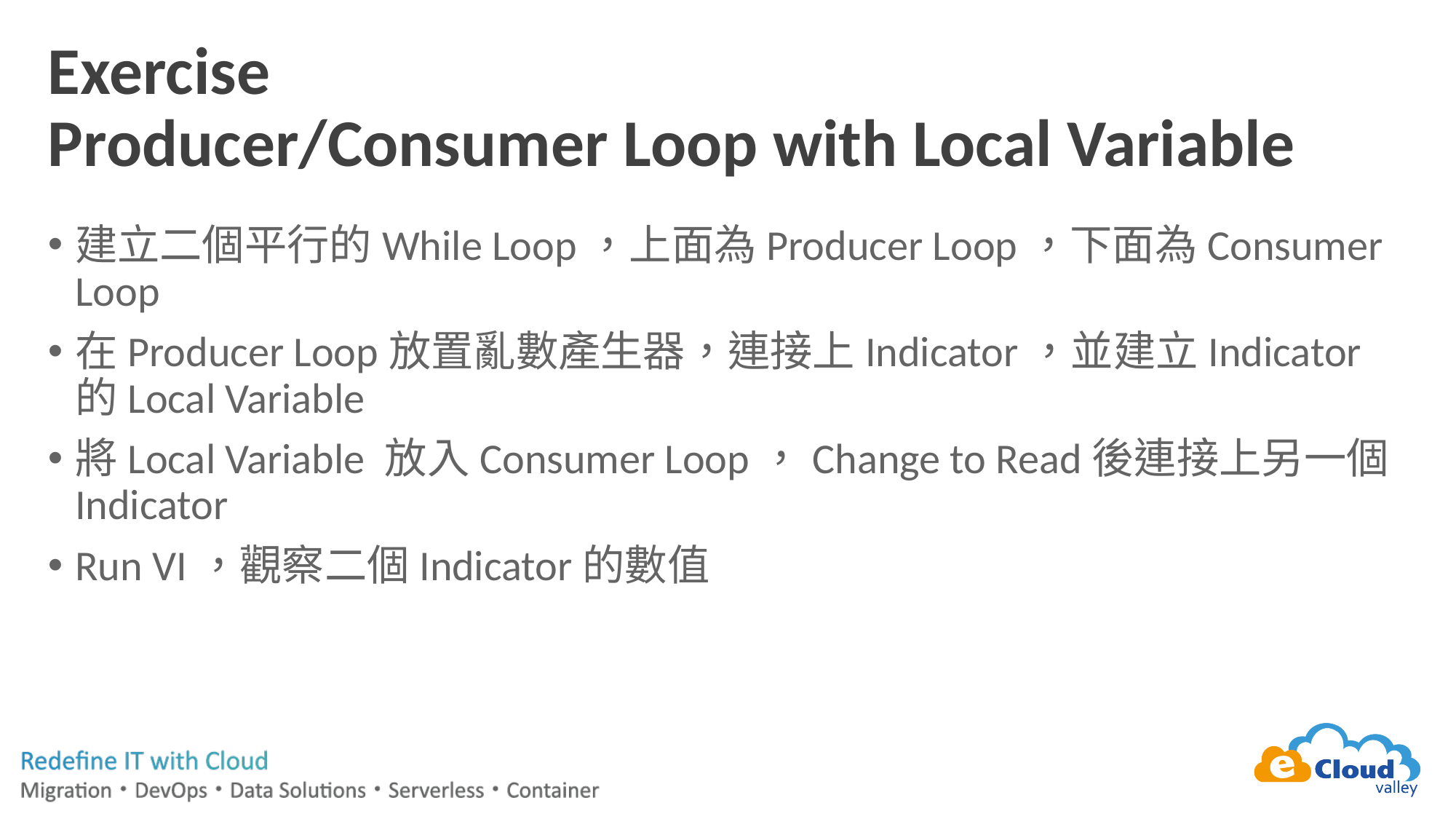

# Exercise Producer/Consumer Loop with Local Variable
建立二個平行的While Loop，上面為Producer Loop，下面為Consumer Loop
在Producer Loop放置亂數產生器，連接上Indicator，並建立Indicator的Local Variable
將Local Variable 放入Consumer Loop，Change to Read後連接上另一個Indicator
Run VI，觀察二個Indicator的數值